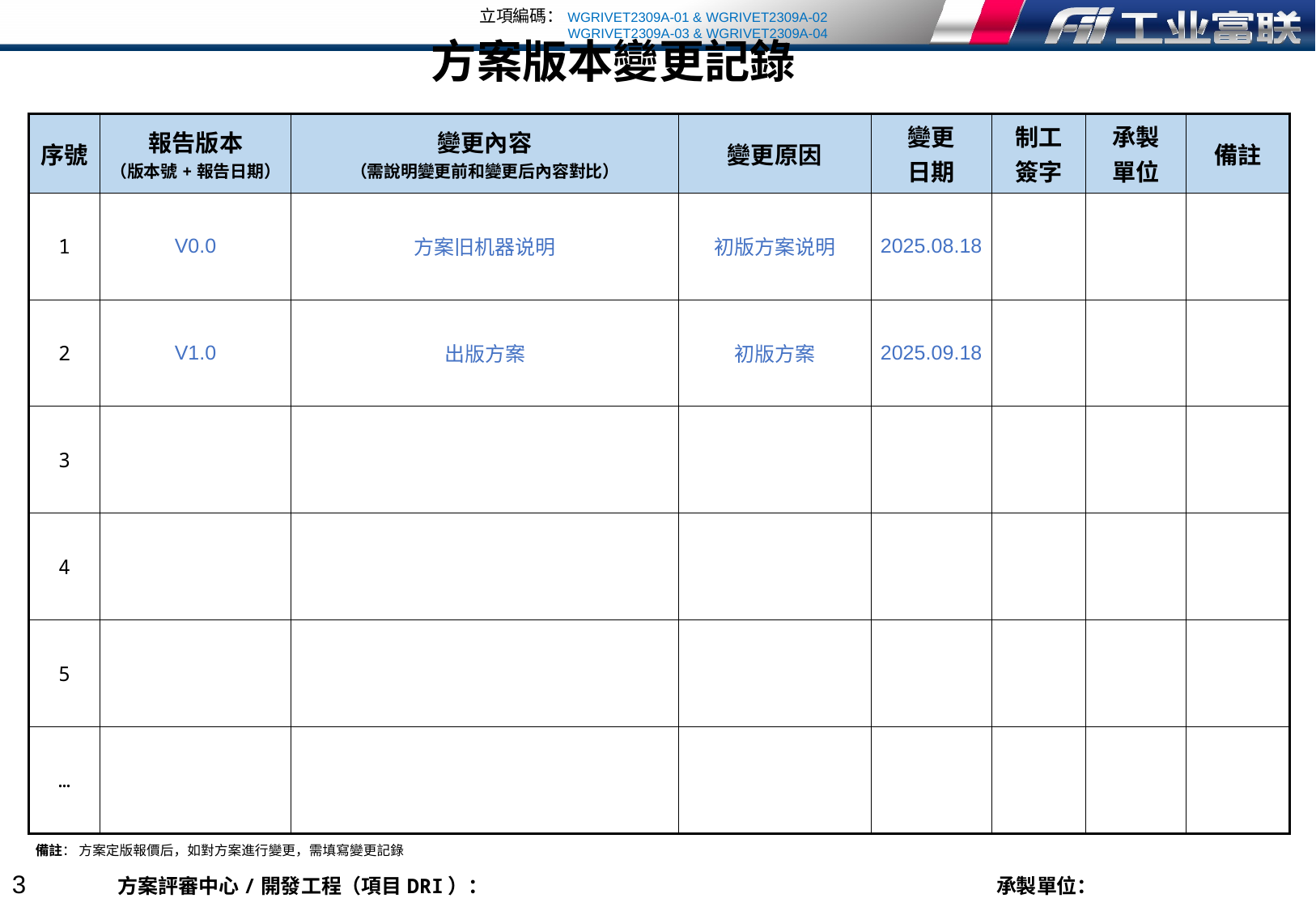

方案版本變更記錄
| 序號 | 報告版本 （版本號+報告日期） | 變更內容 （需說明變更前和變更后內容對比） | 變更原因 | 變更 日期 | 制工 簽字 | 承製 單位 | 備註 |
| --- | --- | --- | --- | --- | --- | --- | --- |
| 1 | V0.0 | 方案旧机器说明 | 初版方案说明 | 2025.08.18 |  |  |  |
| 2 | V1.0 | 出版方案 | 初版方案 | 2025.09.18 |  |  |  |
| 3 |  |  |  |  |  |  |  |
| 4 |  |  |  |  |  |  |  |
| 5 |  |  |  |  |  |  |  |
| … |  |  |  |  |  |  |  |
備註： 方案定版報價后，如對方案進行變更，需填寫變更記錄
3